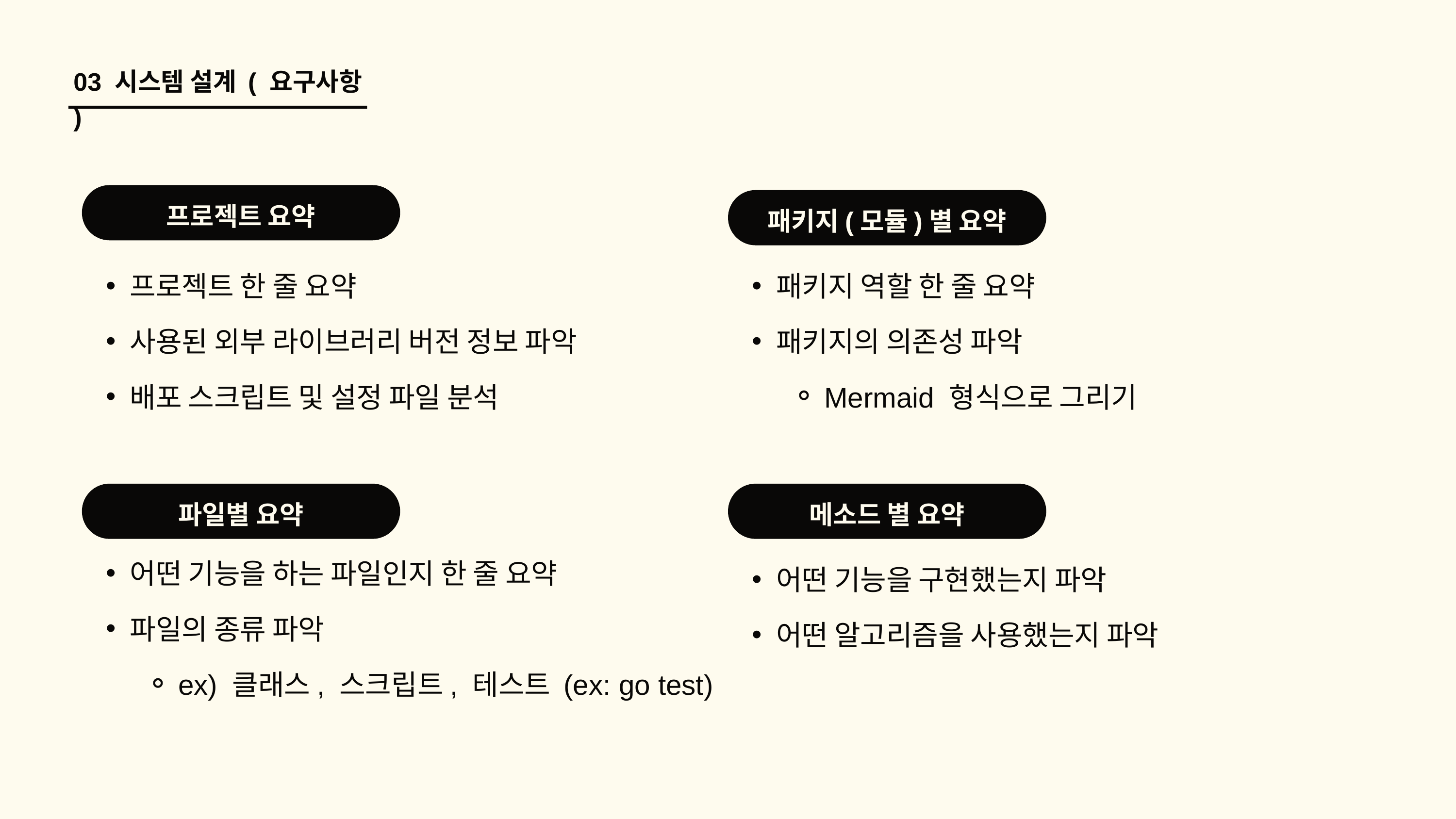

03 시스템 설계 ( 요구사항 )

프로젝트 요약

패키지(모듈)별 요약
프로젝트 한 줄 요약
사용된 외부 라이브러리 버전 정보 파악
배포 스크립트 및 설정 파일 분석
패키지 역할 한 줄 요약
패키지의 의존성 파악
Mermaid 형식으로 그리기

파일별 요약

메소드 별 요약
어떤 기능을 하는 파일인지 한 줄 요약
파일의 종류 파악
ex) 클래스, 스크립트, 테스트 (ex: go test)
어떤 기능을 구현했는지 파악
어떤 알고리즘을 사용했는지 파악